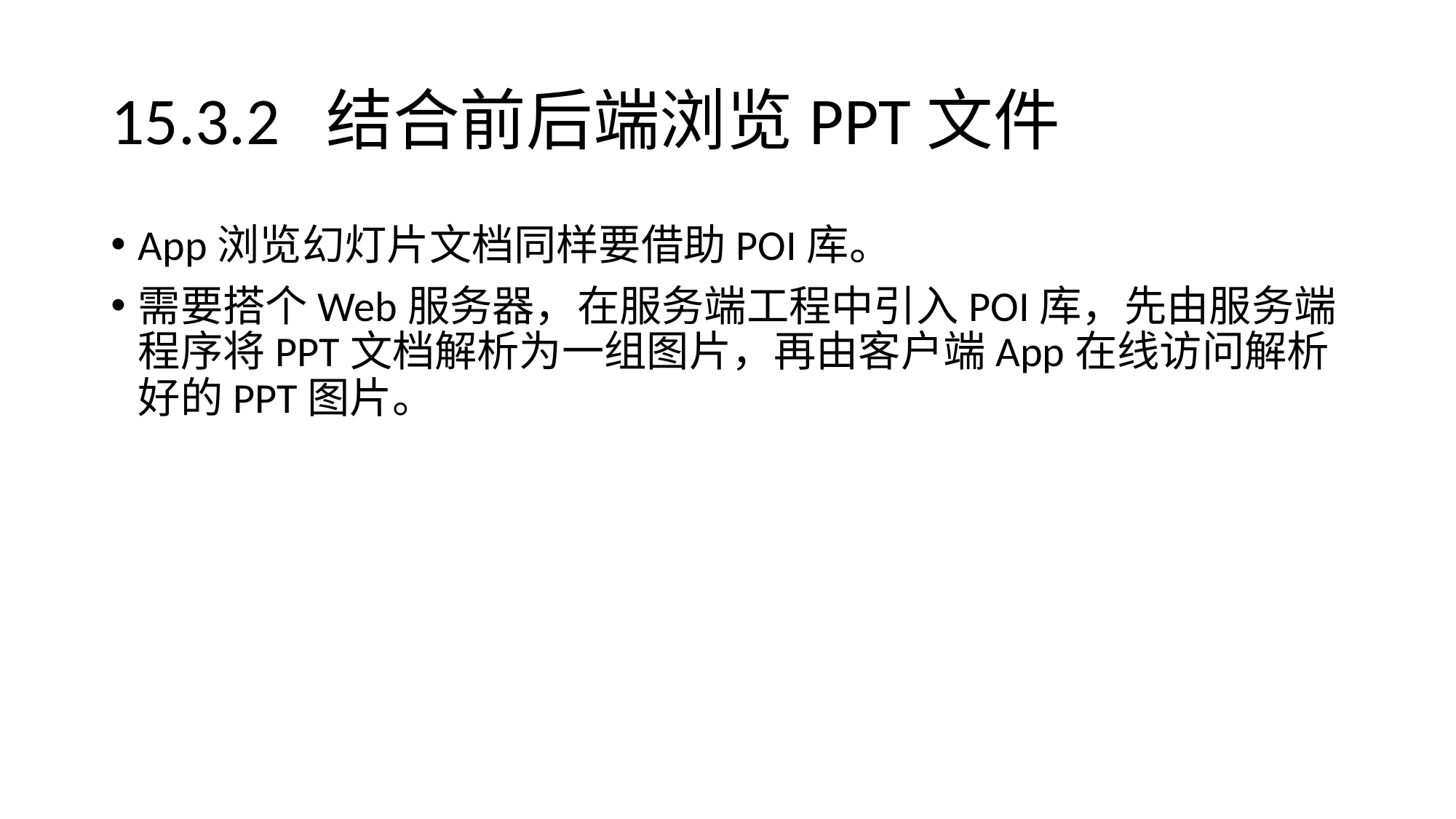

# 15.3.2  结合前后端浏览PPT文件
App浏览幻灯片文档同样要借助POI库。
需要搭个Web服务器，在服务端工程中引入POI库，先由服务端程序将PPT文档解析为一组图片，再由客户端App在线访问解析好的PPT图片。